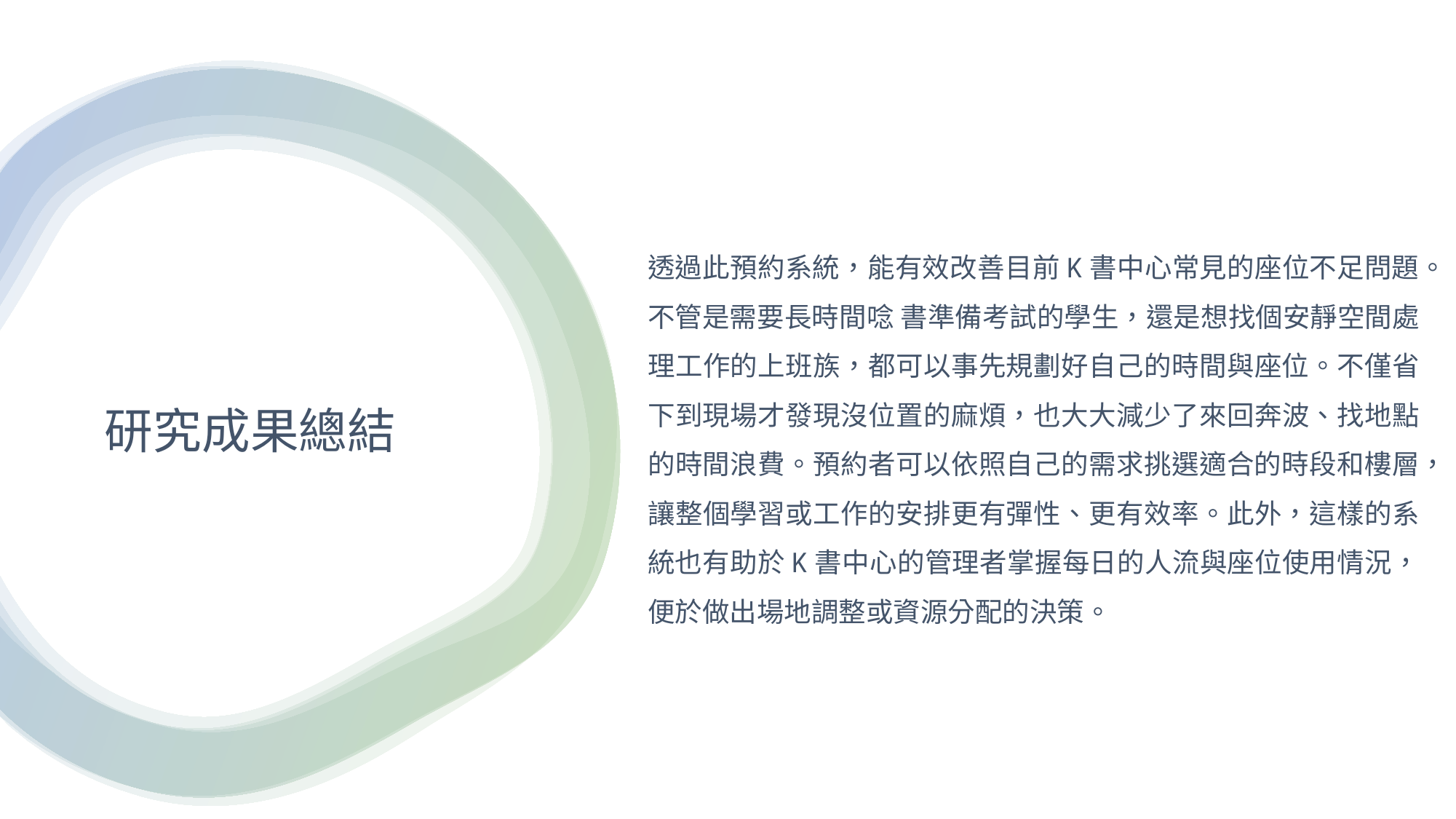

透過此預約系統，能有效改善目前K書中心常見的座位不足問題。不管是需要長時間唸 書準備考試的學生，還是想找個安靜空間處理工作的上班族，都可以事先規劃好自己的時間與座位。不僅省下到現場才發現沒位置的麻煩，也大大減少了來回奔波、找地點的時間浪費。預約者可以依照自己的需求挑選適合的時段和樓層，讓整個學習或工作的安排更有彈性、更有效率。此外，這樣的系統也有助於K書中心的管理者掌握每日的人流與座位使用情況，便於做出場地調整或資源分配的決策。
# 研究成果總結